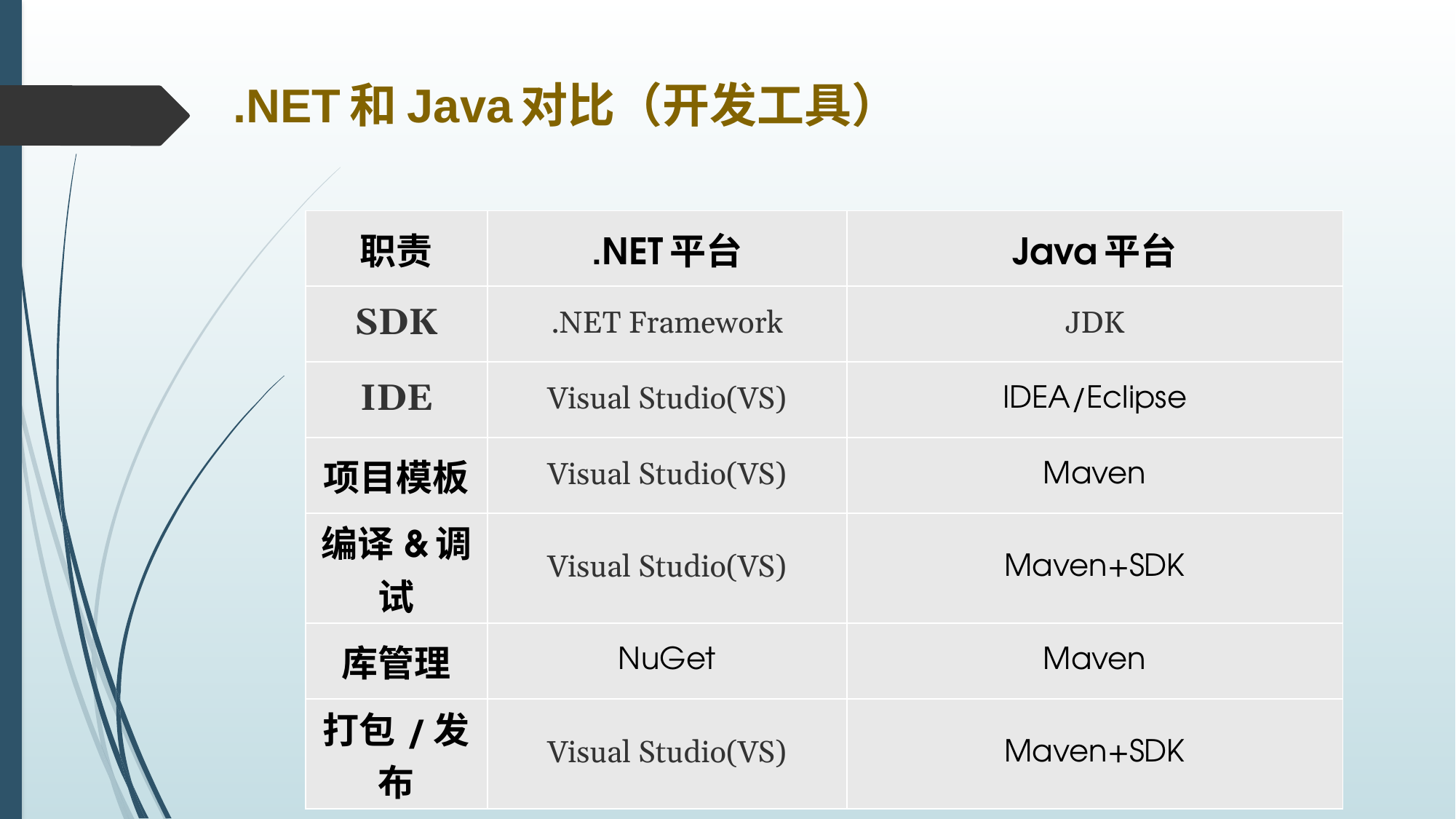

# .NET和Java对比（开发工具）
| 职责 | .NET平台 | Java平台 |
| --- | --- | --- |
| SDK | .NET Framework | JDK |
| IDE | Visual Studio(VS) | IDEA/Eclipse |
| 项目模板 | Visual Studio(VS) | Maven |
| 编译&调试 | Visual Studio(VS) | Maven+SDK |
| 库管理 | NuGet | Maven |
| 打包/发布 | Visual Studio(VS) | Maven+SDK |